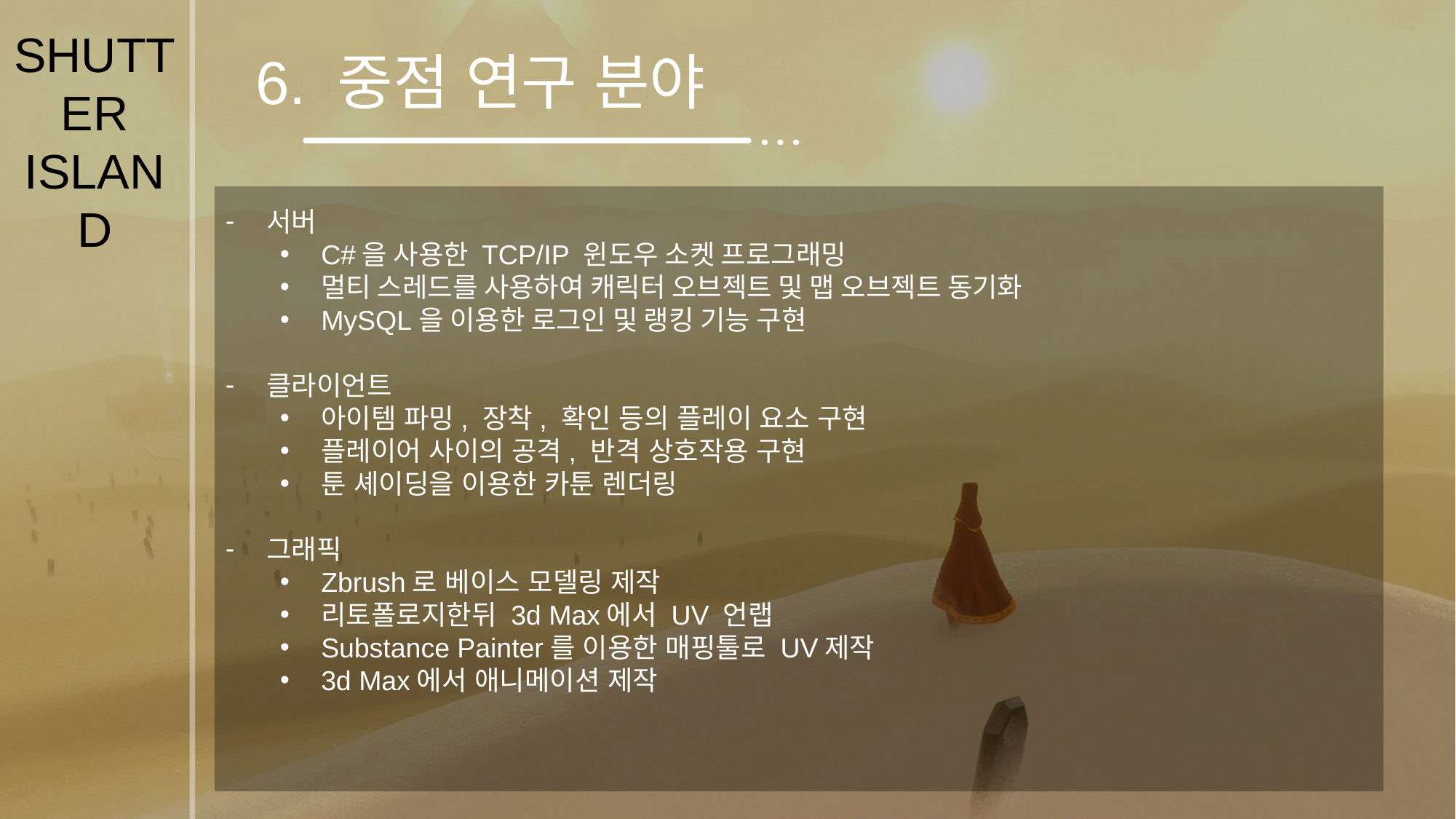

SHUTTER
ISLAND
6. 중점 연구 분야

서버
C#을 사용한 TCP/IP 윈도우 소켓 프로그래밍
멀티 스레드를 사용하여 캐릭터 오브젝트 및 맵 오브젝트 동기화
MySQL을 이용한 로그인 및 랭킹 기능 구현

클라이언트
아이템 파밍, 장착, 확인 등의 플레이 요소 구현
플레이어 사이의 공격, 반격 상호작용 구현
툰 셰이딩을 이용한 카툰 렌더링

그래픽
Zbrush로 베이스 모델링 제작
리토폴로지한뒤 3d Max에서 UV 언랩
Substance Painter를 이용한 매핑툴로 UV제작
3d Max에서 애니메이션 제작